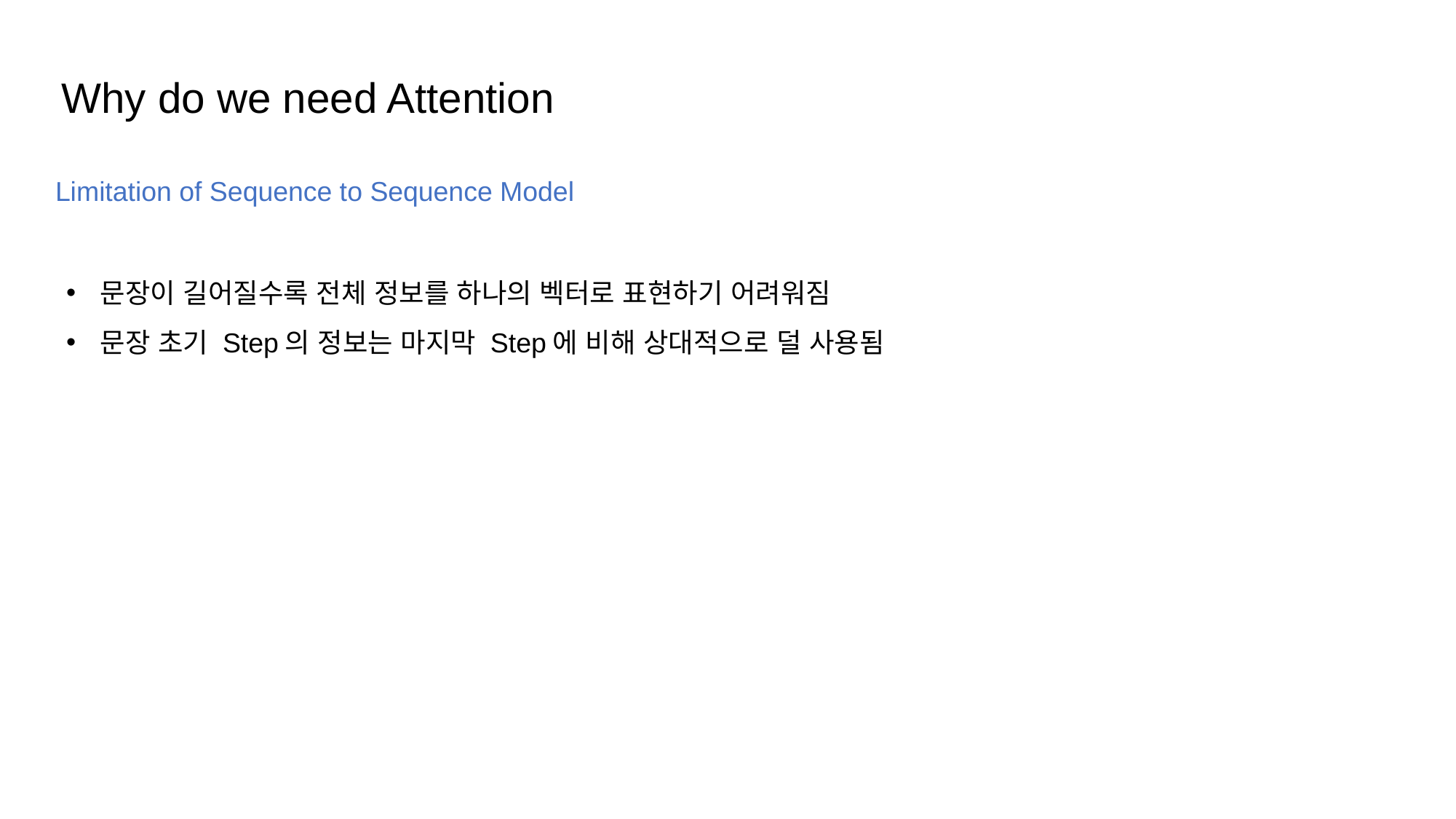

Why do we need Attention
Limitation of Sequence to Sequence Model
문장이 길어질수록 전체 정보를 하나의 벡터로 표현하기 어려워짐
문장 초기 Step의 정보는 마지막 Step에 비해 상대적으로 덜 사용됨